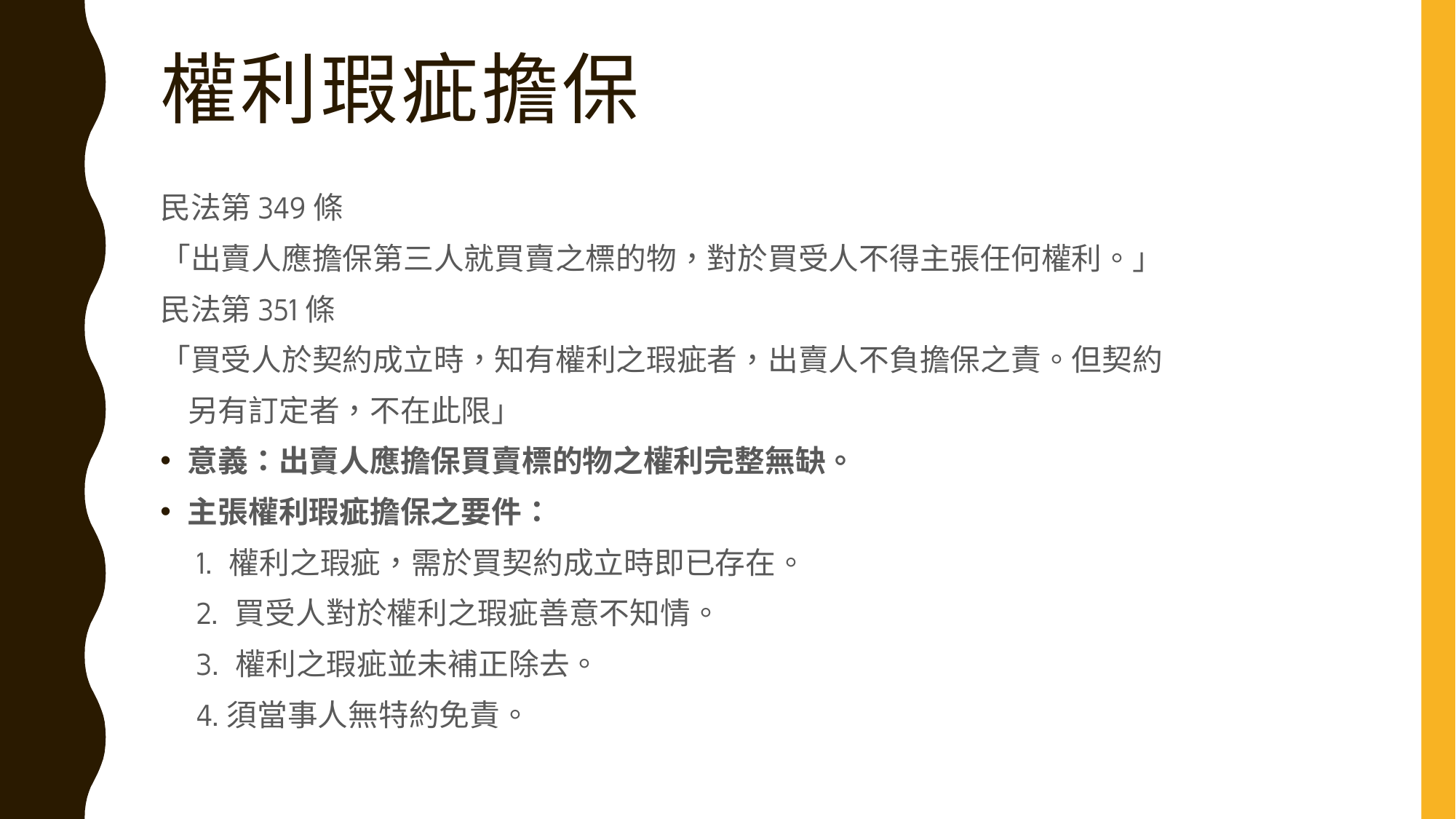

# 權利瑕疵擔保
民法第349條
「出賣人應擔保第三人就買賣之標的物，對於買受人不得主張任何權利。」
民法第351條
「買受人於契約成立時，知有權利之瑕疵者，出賣人不負擔保之責。但契約
   另有訂定者，不在此限」
意義：出賣人應擔保買賣標的物之權利完整無缺。
主張權利瑕疵擔保之要件：
    1. 權利之瑕疵，需於買契約成立時即已存在。
    2. 買受人對於權利之瑕疵善意不知情。
    3. 權利之瑕疵並未補正除去。
    4.須當事人無特約免責。